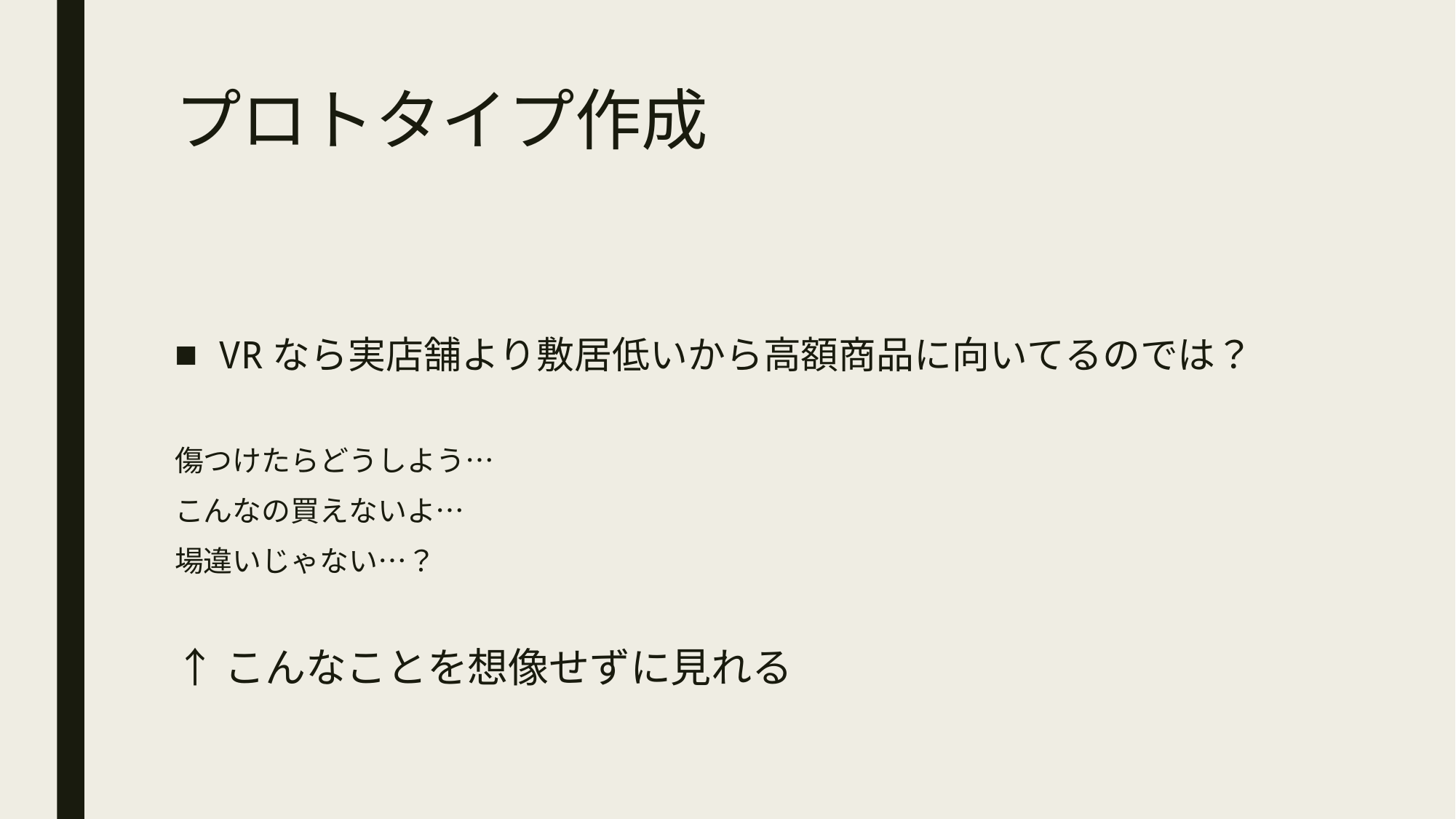

# プロトタイプ作成

VRなら実店舗より敷居低いから高額商品に向いてるのでは？

傷つけたらどうしよう…
こんなの買えないよ…
場違いじゃない…？

↑こんなことを想像せずに見れる